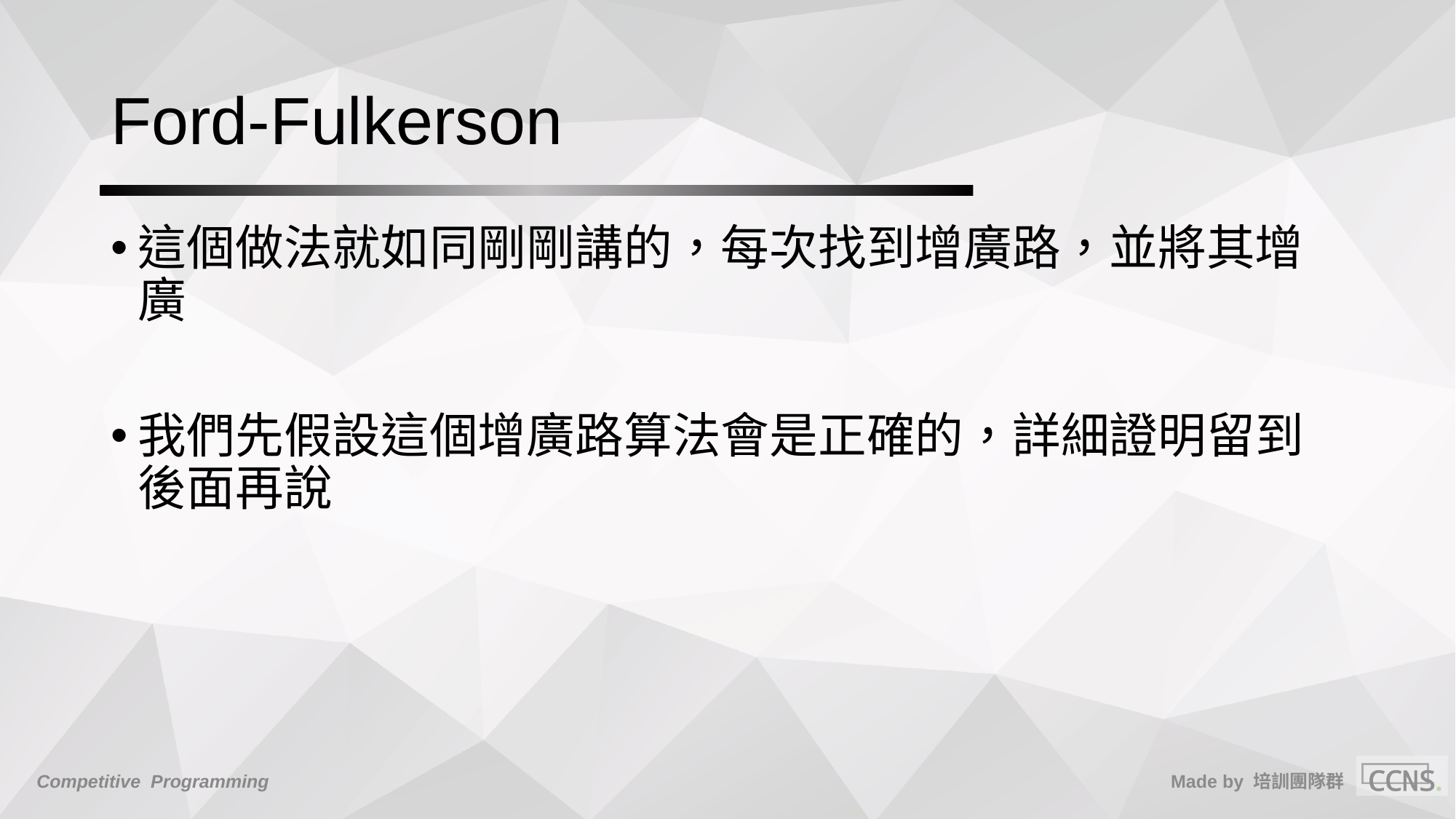

# Ford-Fulkerson
這個做法就如同剛剛講的，每次找到增廣路，並將其增廣

我們先假設這個增廣路算法會是正確的，詳細證明留到後面再說